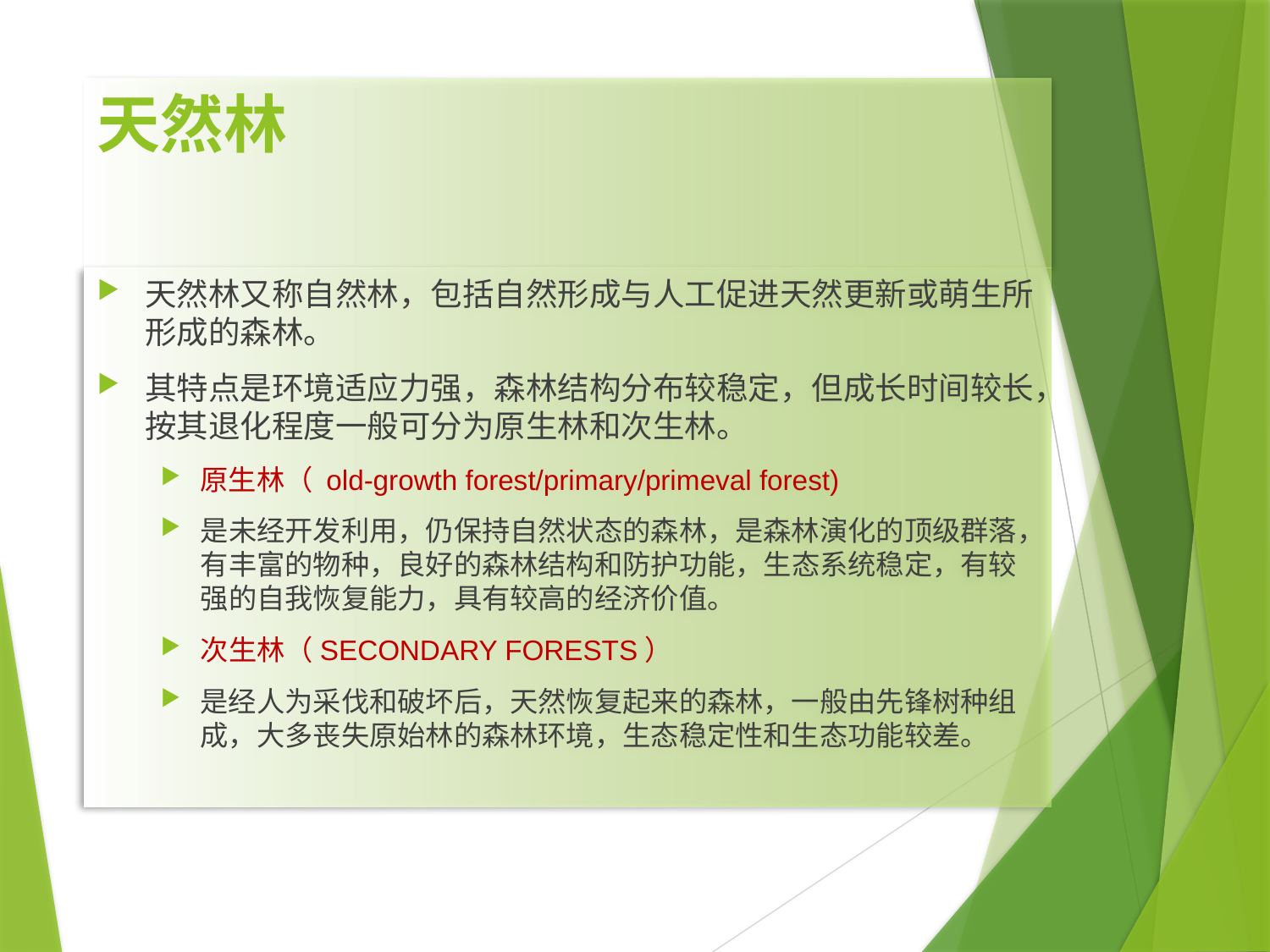

# 天然林
天然林又称自然林，包括自然形成与人工促进天然更新或萌生所形成的森林。
其特点是环境适应力强，森林结构分布较稳定，但成长时间较长，按其退化程度一般可分为原生林和次生林。
原生林（ old-growth forest/primary/primeval forest)
是未经开发利用，仍保持自然状态的森林，是森林演化的顶级群落，有丰富的物种，良好的森林结构和防护功能，生态系统稳定，有较强的自我恢复能力，具有较高的经济价值。
次生林（SECONDARY FORESTS）
是经人为采伐和破坏后，天然恢复起来的森林，一般由先锋树种组成，大多丧失原始林的森林环境，生态稳定性和生态功能较差。